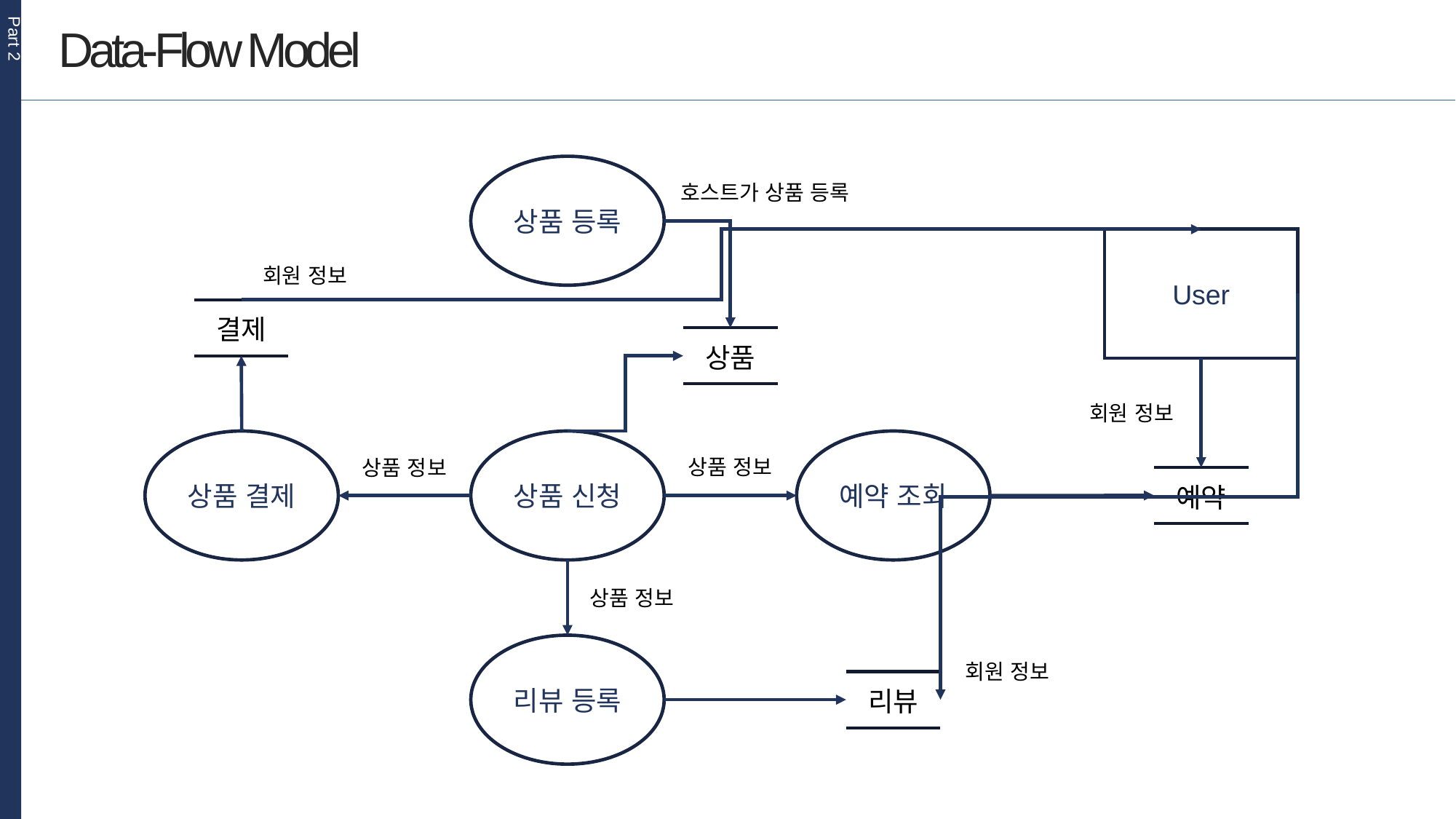

Part 2
Data-Flow Model
상품 등록
호스트가 상품 등록
User
회원 정보
| 결제 |
| --- |
| 상품 |
| --- |
회원 정보
상품 결제
상품 신청
예약 조회
상품 정보
상품 정보
| 예약 |
| --- |
상품 정보
리뷰 등록
회원 정보
| 리뷰 |
| --- |